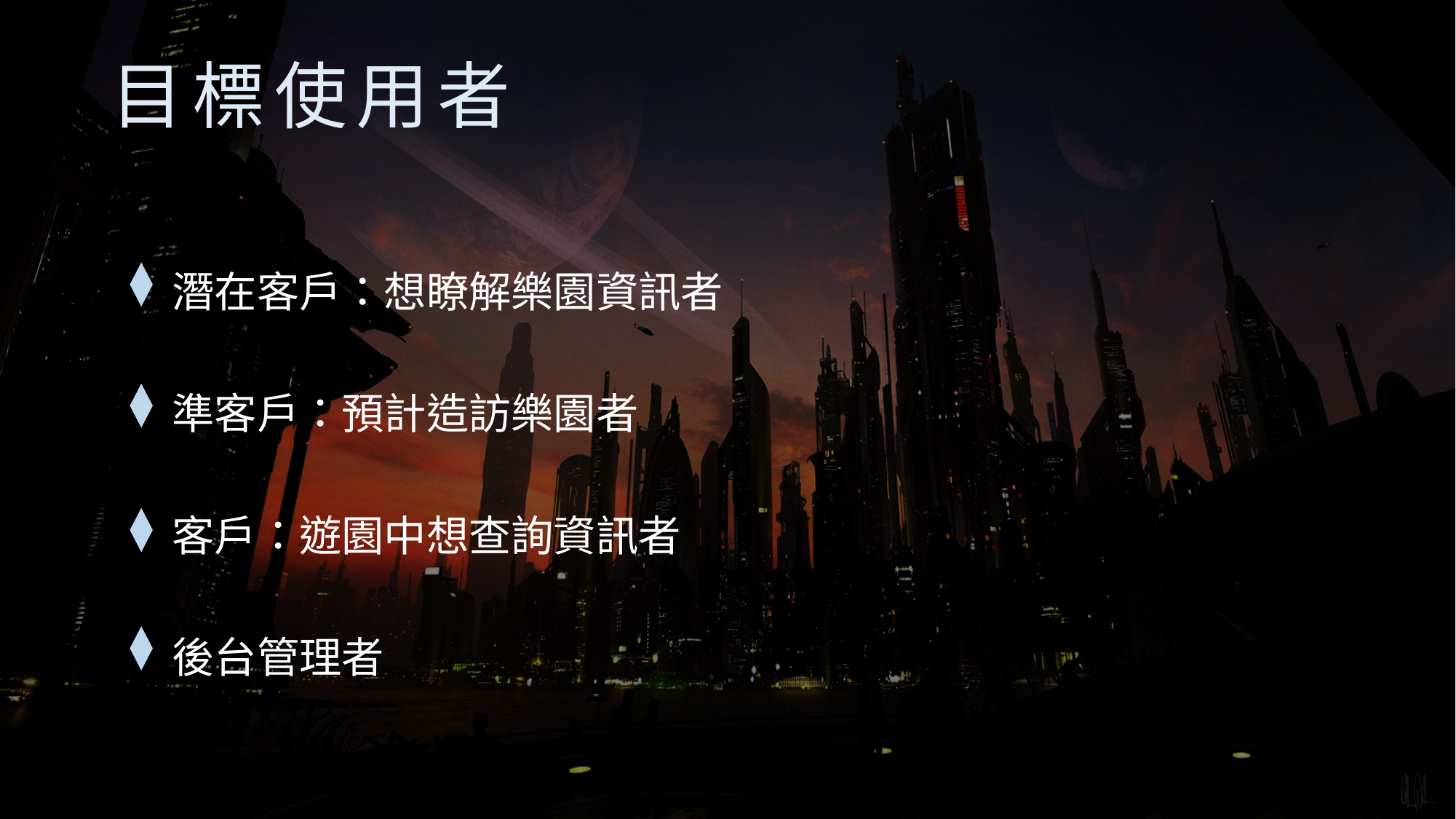

# 目標使用者

　  潛在客戶：想瞭解樂園資訊者

　  準客戶：預計造訪樂園者

　  客戶：遊園中想查詢資訊者

　  後台管理者